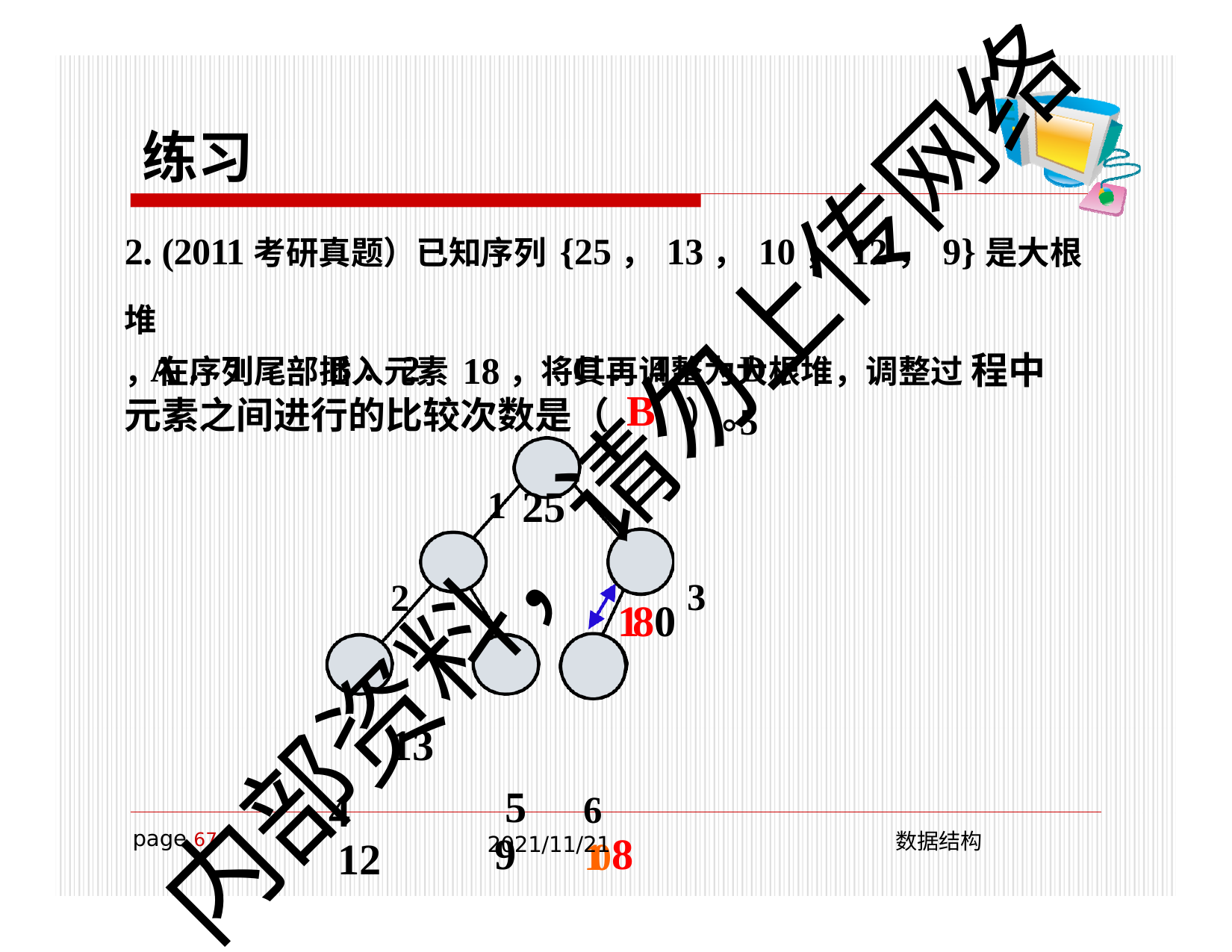

# 练习

2. (2011考研真题）已知序列{25，13，10，12，9}是大根堆
，在序列尾部插入元素18，将其再调整为大根堆，调整过 程中元素之间进行的比较次数是（ B ）。
| A．1 | B．2 | C．4 | D．5 |
| --- | --- | --- | --- |
|  |  | 1 25 |  |
|  | 2 13 | 180 3 |  |
|  | 4 | 5 6 |  |
|  | 12 | 9 108 |  |
内部资料，请勿上传网络

page 67
2021/11/21
数据结构